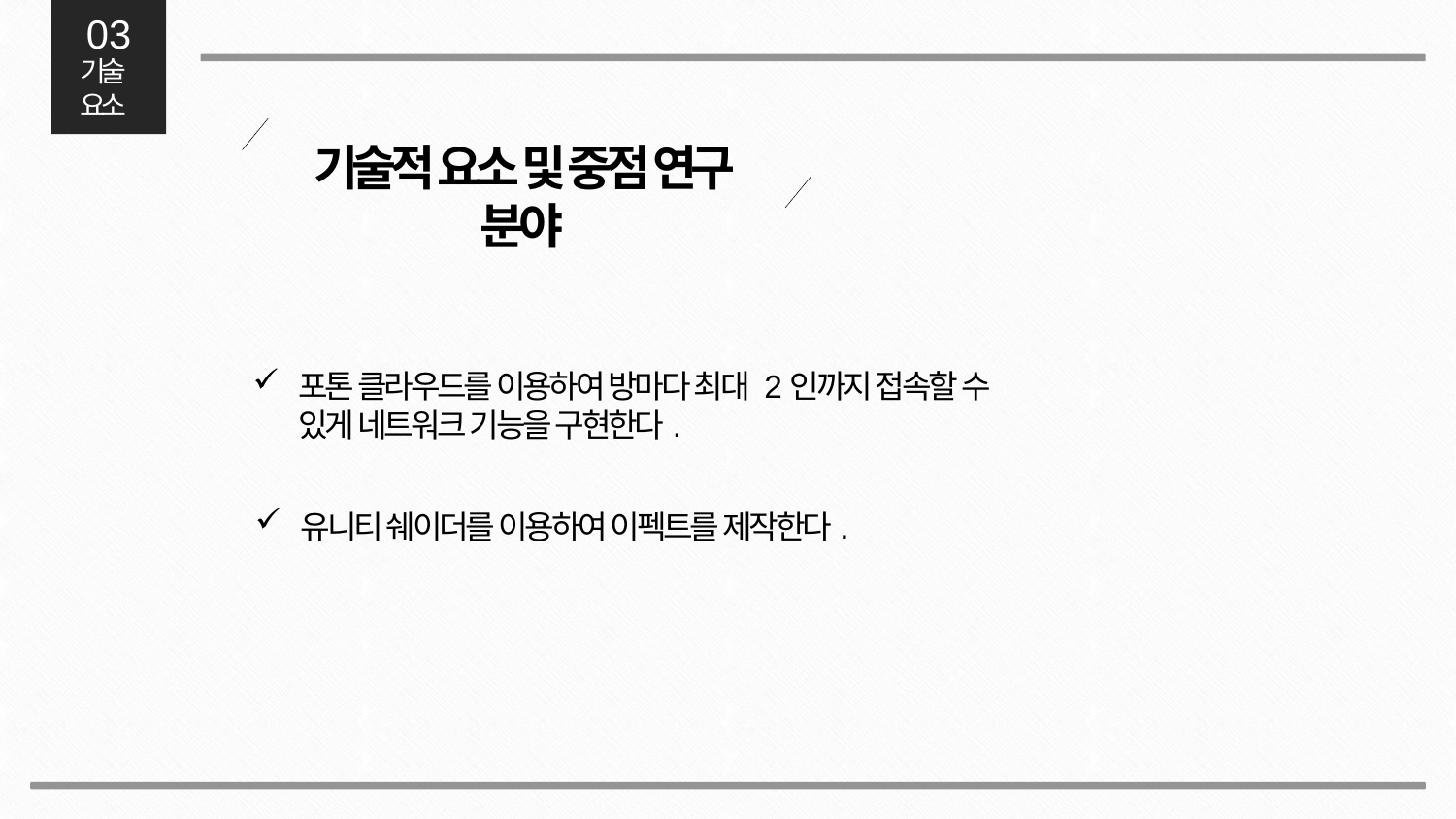

03
기술
요소

기술적 요소 및 중점 연구 분야
포톤 클라우드를 이용하여 방마다 최대 2인까지 접속할 수 있게 네트워크 기능을 구현한다.
유니티 쉐이더를 이용하여 이펙트를 제작한다.